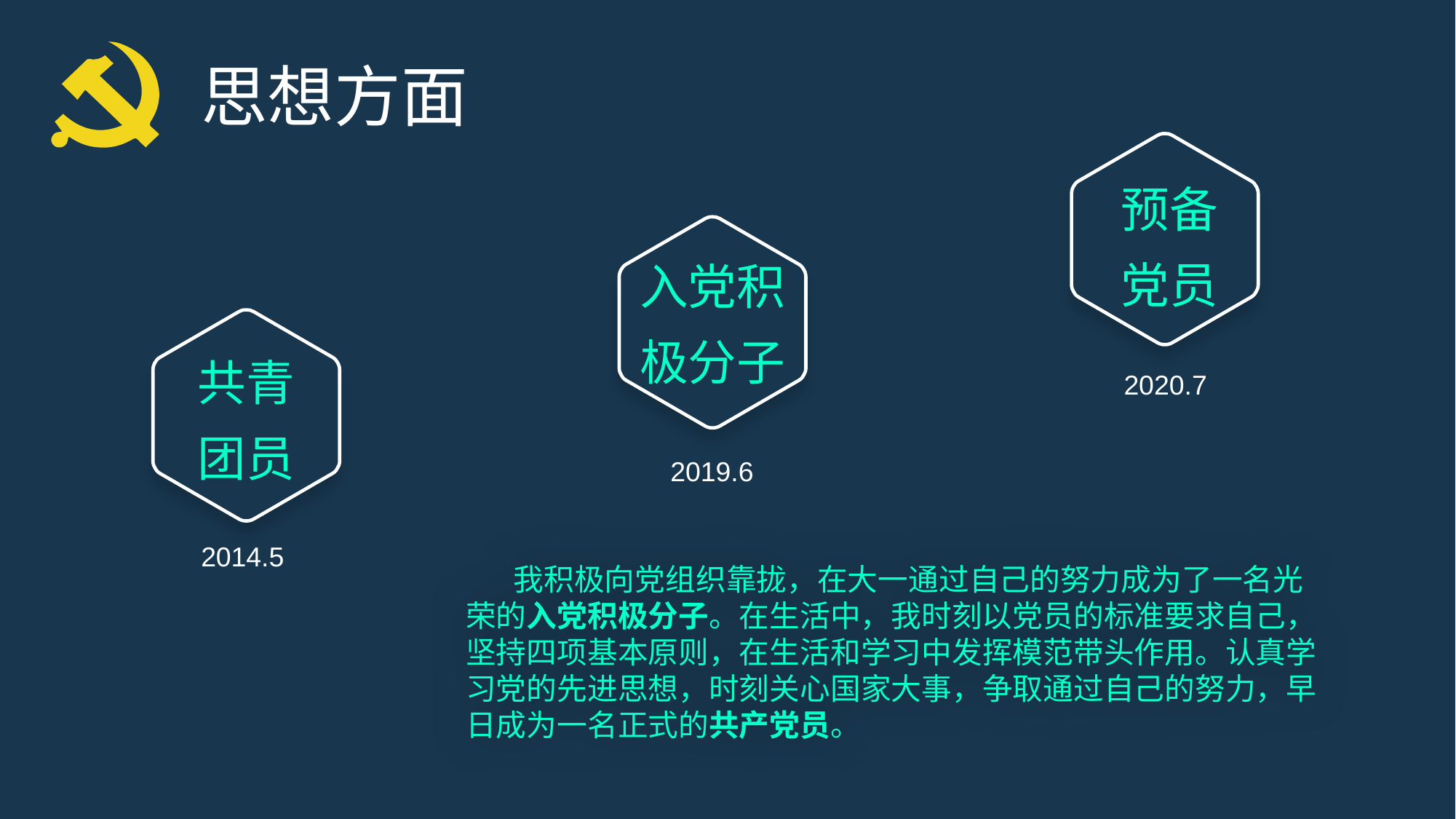

思想方面

预备
党员

入党积
极分子

共青
团员
2020.7
2019.6
2014.5
      我积极向党组织靠拢，在大一通过自己的努力成为了一名光荣的入党积极分子。在生活中，我时刻以党员的标准要求自己，坚持四项基本原则，在生活和学习中发挥模范带头作用。认真学习党的先进思想，时刻关心国家大事，争取通过自己的努力，早日成为一名正式的共产党员。